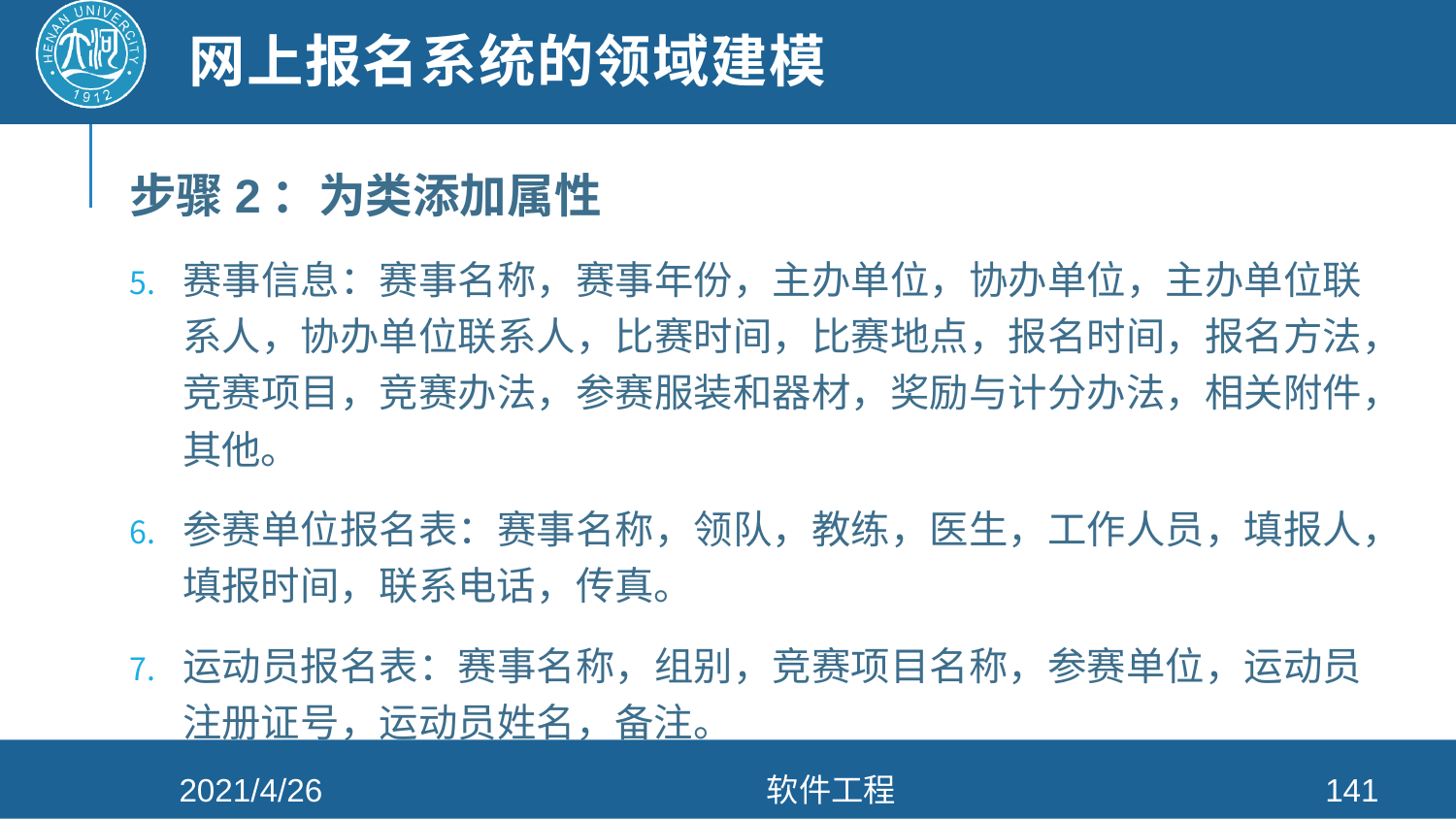

# 网上报名系统的领域建模
步骤2：为类添加属性
赛事信息：赛事名称，赛事年份，主办单位，协办单位，主办单位联系人，协办单位联系人，比赛时间，比赛地点，报名时间，报名方法，竞赛项目，竞赛办法，参赛服装和器材，奖励与计分办法，相关附件，其他。
参赛单位报名表：赛事名称，领队，教练，医生，工作人员，填报人，填报时间，联系电话，传真。
运动员报名表：赛事名称，组别，竞赛项目名称，参赛单位，运动员注册证号，运动员姓名，备注。

2021/4/26
软件工程
141